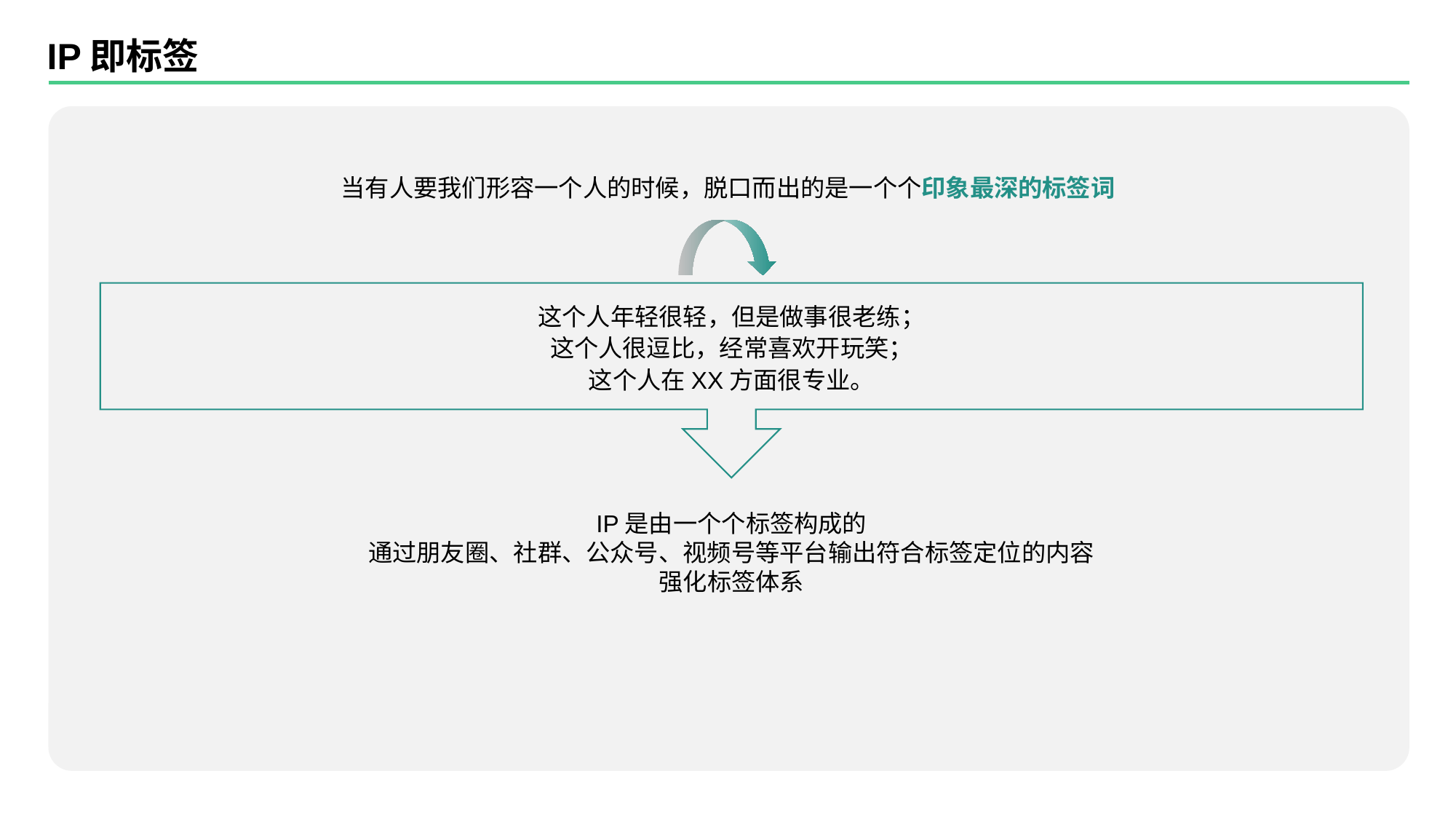

IP即标签

当有人要我们形容一个人的时候，脱口而出的是一个个印象最深的标签词

这个人年轻很轻，但是做事很老练；
这个人很逗比，经常喜欢开玩笑；
这个人在XX方面很专业。
IP是由一个个标签构成的
通过朋友圈、社群、公众号、视频号等平台输出符合标签定位的内容
强化标签体系